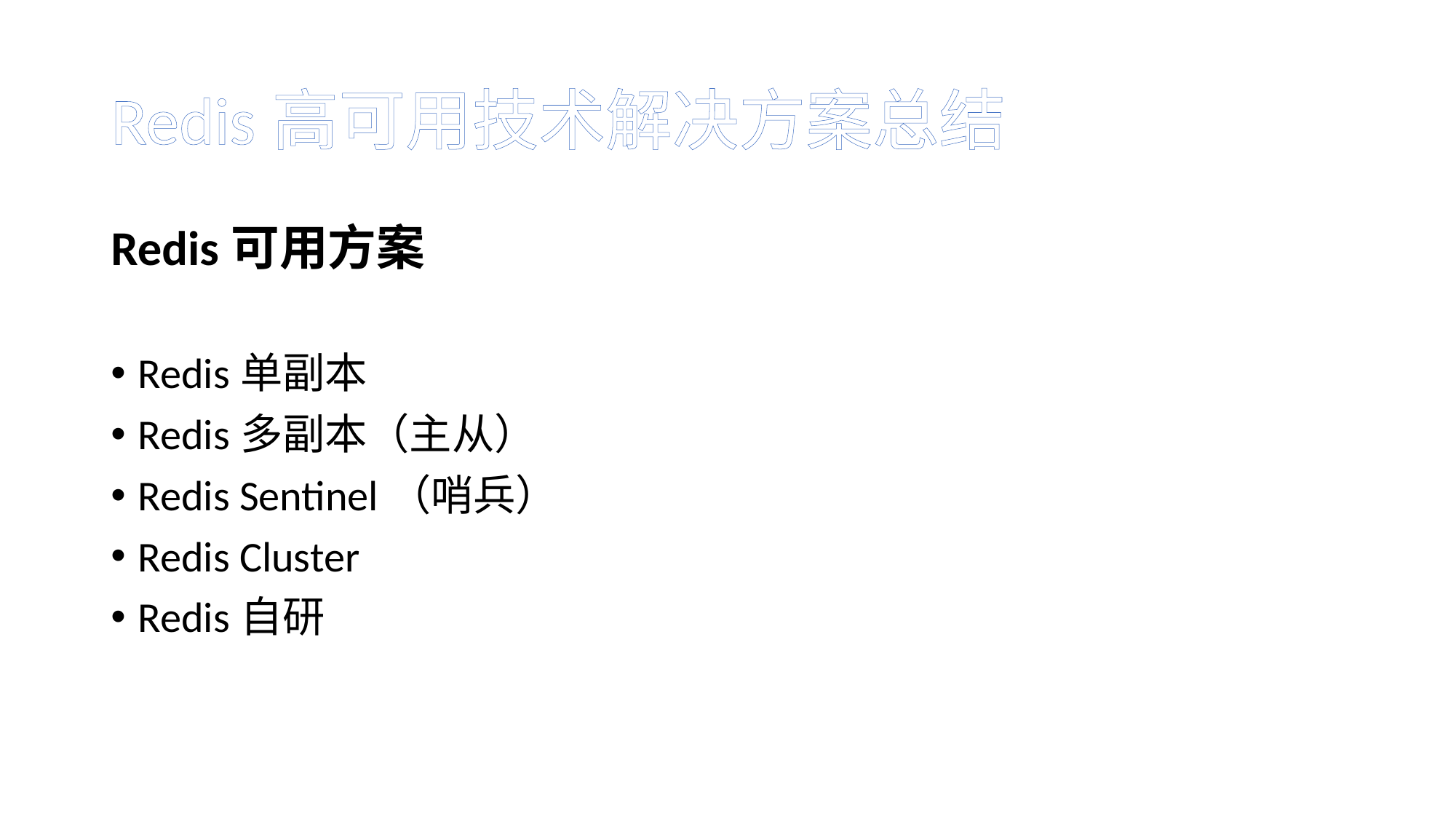

# Redis高可用技术解决方案总结
Redis可用方案

Redis单副本
Redis多副本（主从）
Redis Sentinel（哨兵）
Redis Cluster
Redis自研